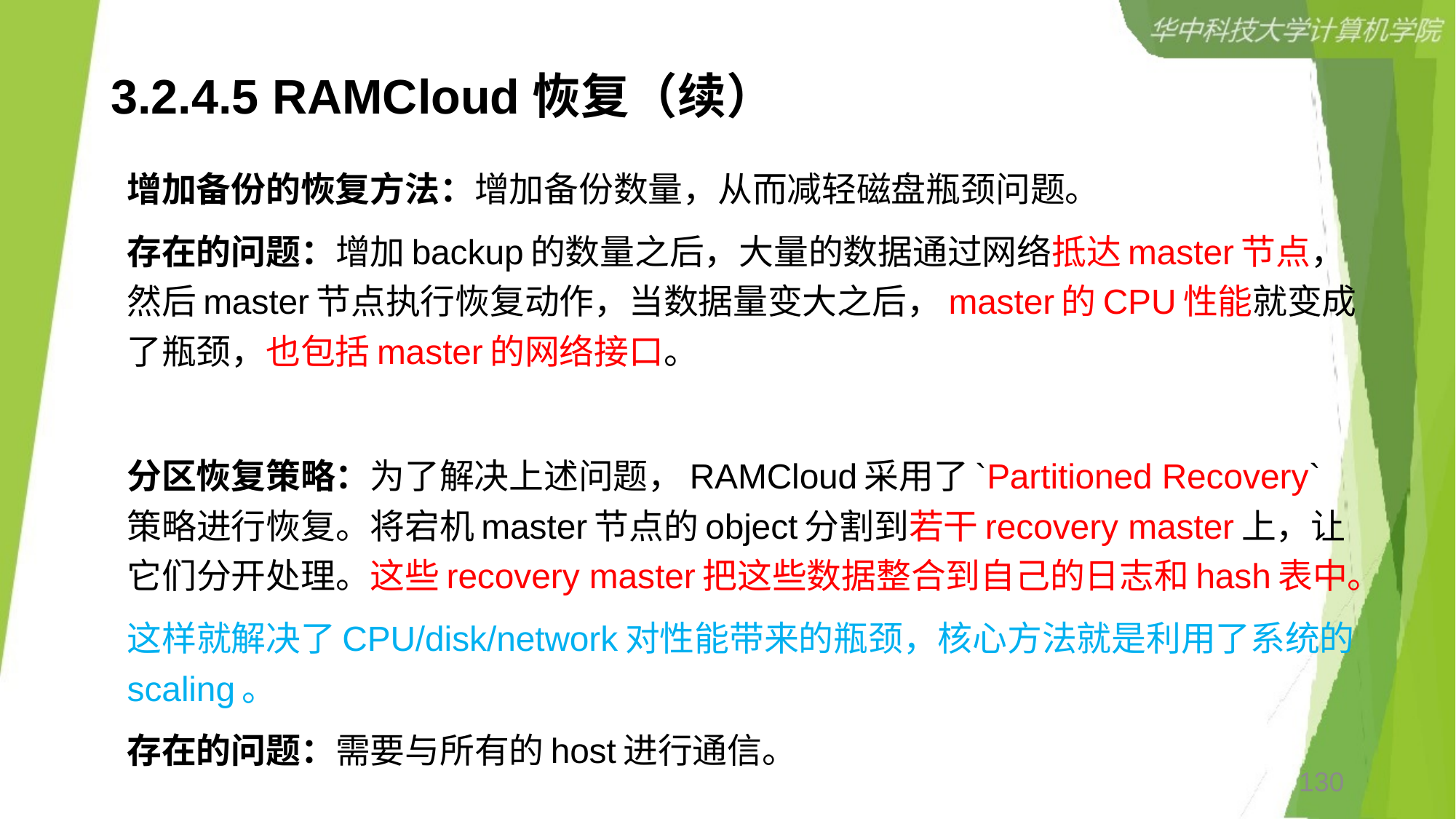

# 3.2.4.5 RAMCloud恢复（续）
增加备份的恢复方法：增加备份数量，从而减轻磁盘瓶颈问题。
存在的问题：增加backup的数量之后，大量的数据通过网络抵达master节点，然后master节点执行恢复动作，当数据量变大之后，master的CPU性能就变成了瓶颈，也包括master的网络接口。

分区恢复策略：为了解决上述问题，RAMCloud采用了`Partitioned Recovery`策略进行恢复。将宕机master节点的object分割到若干recovery master上，让它们分开处理。这些recovery master把这些数据整合到自己的日志和hash表中。
这样就解决了CPU/disk/network对性能带来的瓶颈，核心方法就是利用了系统的scaling。
存在的问题：需要与所有的host进行通信。
130